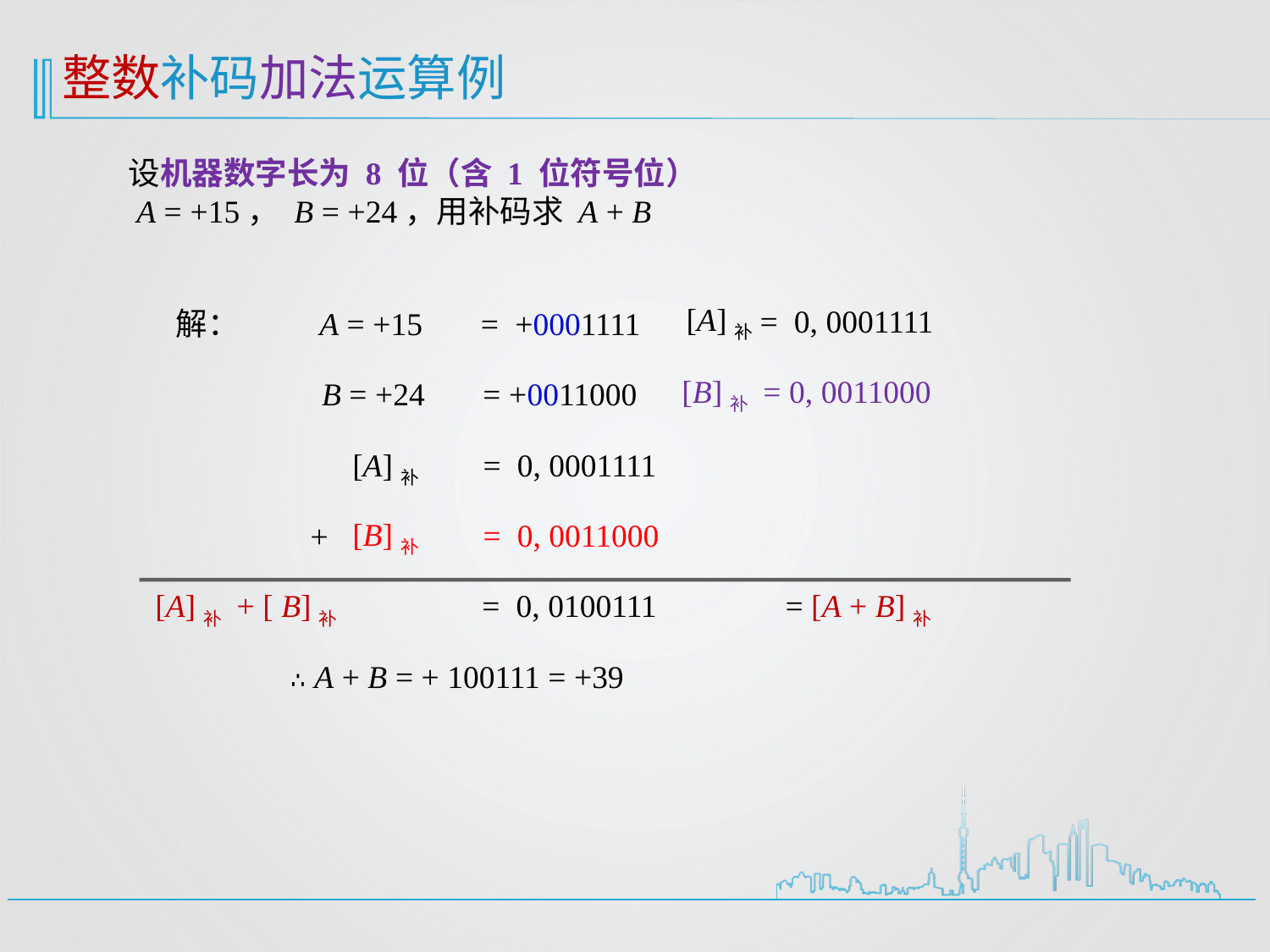

整数补码加法运算例
设机器数字长为 8 位（含 1 位符号位）
 A = +15， B = +24，用补码求 A + B
=  0, 0001111
解：
A = +15
=  +0001111
[B]补 = 0, 0011000
B = +24
= +0011000
[A]补
=  0, 0001111
[B]补
=  0, 0011000
+

[A]补 + [ B]补
=  0, 0100111
= [A + B]补
∴ A + B = + 100111 = +39
[A]补